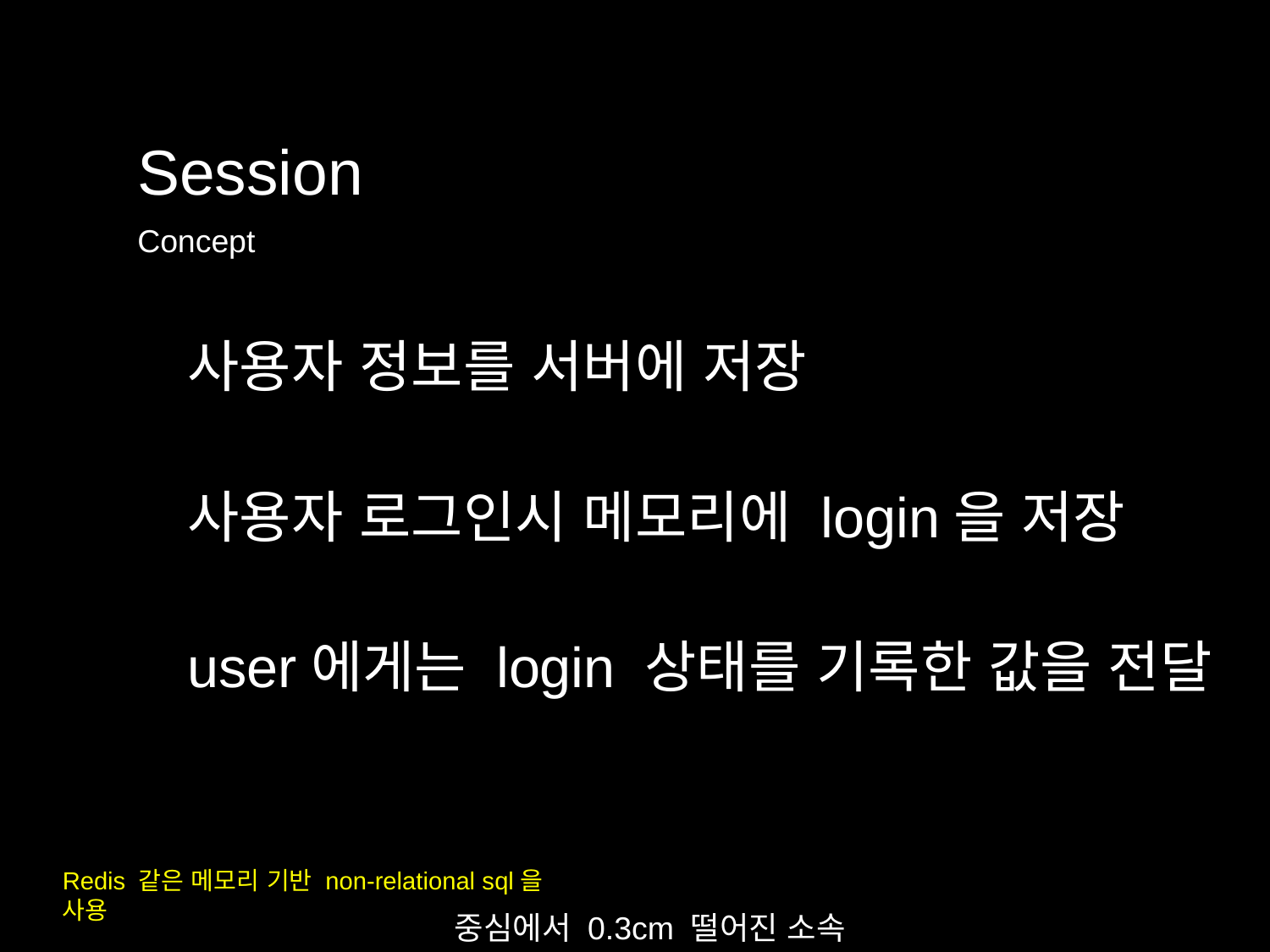

Session
Concept
사용자 정보를 서버에 저장
사용자 로그인시 메모리에 login을 저장
user에게는 login 상태를 기록한 값을 전달
Redis 같은 메모리 기반 non-relational sql을 사용